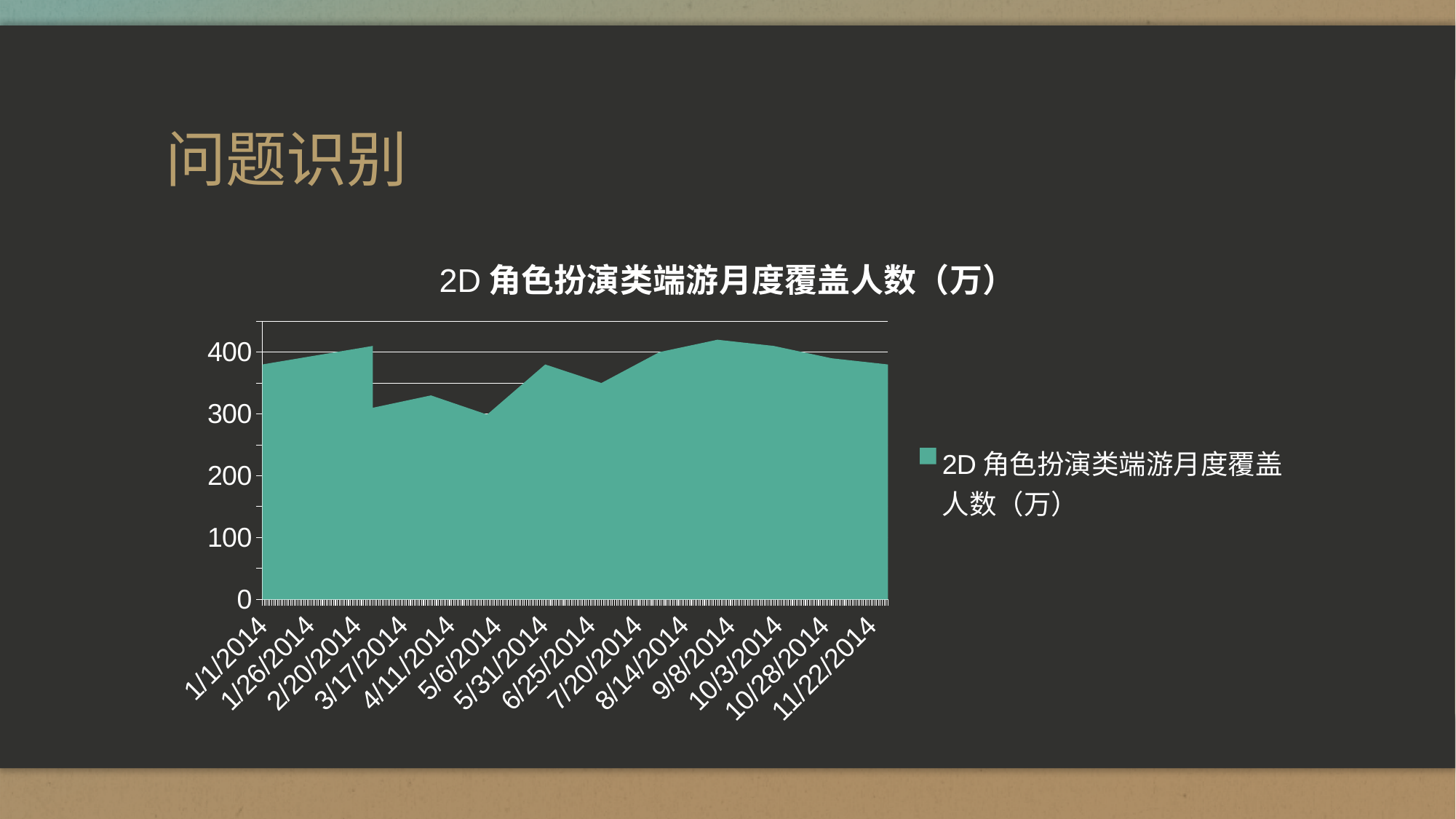

# 问题识别

### Chart:

| Category | 2D角色扮演类端游月度覆盖人数（万） |
|---|---|
| 41640 | 380.0 |
| 41699 | 410.0 |
| 41699 | 310.0 |
| 41730 | 330.0 |
| 41760 | 299.0 |
| 41791 | 380.0 |
| 41821 | 350.0 |
| 41852 | 400.0 |
| 41883 | 420.0 |
| 41913 | 410.0 |
| 41944 | 390.0 |
| 41974 | 380.0 |